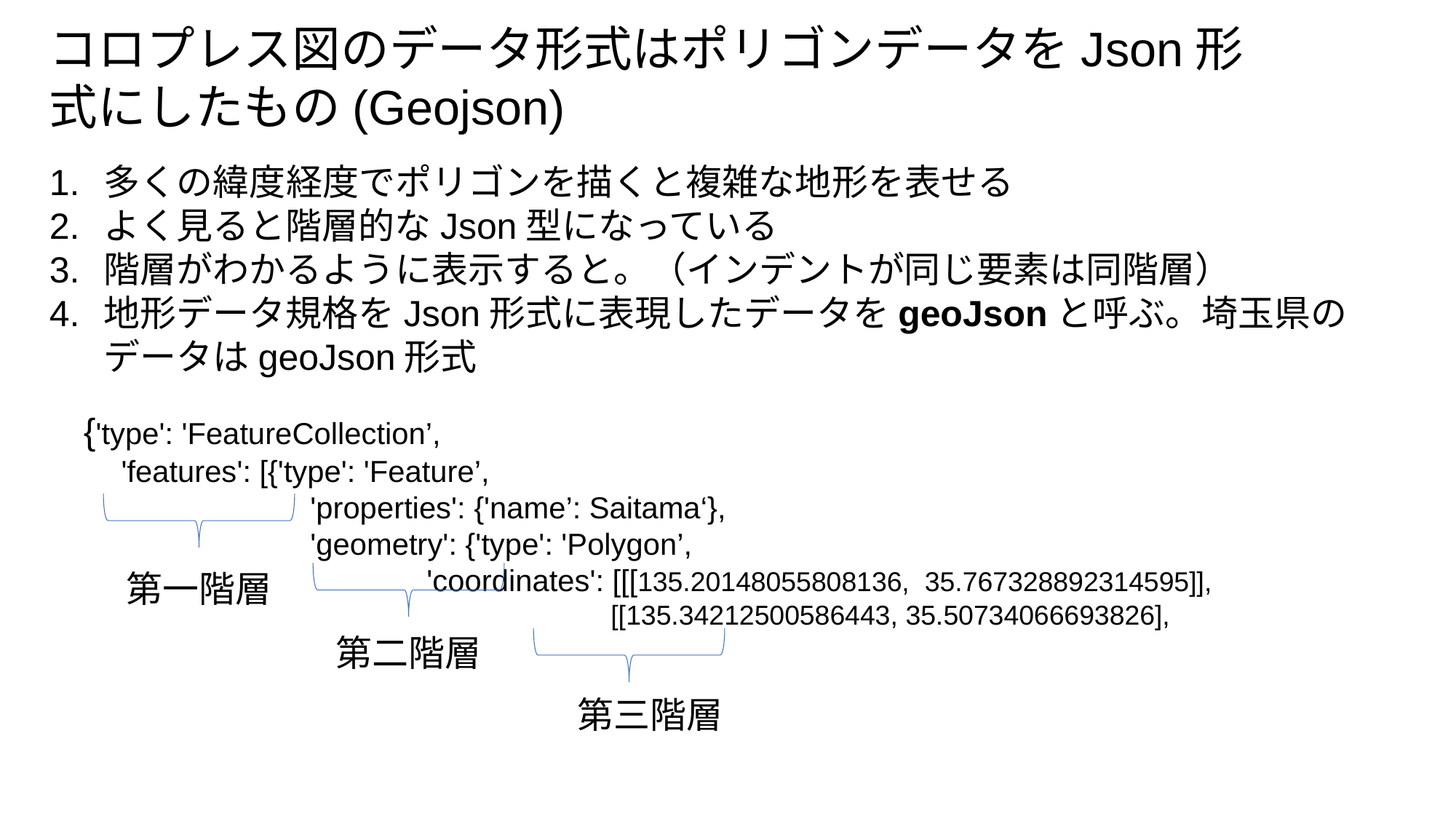

コロプレス図のデータ形式はポリゴンデータをJson形式にしたもの(Geojson)
多くの緯度経度でポリゴンを描くと複雑な地形を表せる
よく見ると階層的なJson型になっている
階層がわかるように表示すると。（インデントが同じ要素は同階層）
地形データ規格をJson形式に表現したデータをgeoJsonと呼ぶ。埼玉県のデータはgeoJson形式

{'type': 'FeatureCollection’,
　'features': [{'type': 'Feature’,
　　　　　　　 'properties': {'name’: Saitama‘},
　　　　　　　 'geometry': {'type': 'Polygon’,
                                         'coordinates': [[[135.20148055808136,  35.767328892314595]],
                                                                     [[135.34212500586443, 35.50734066693826],

第一階層
第二階層
第三階層